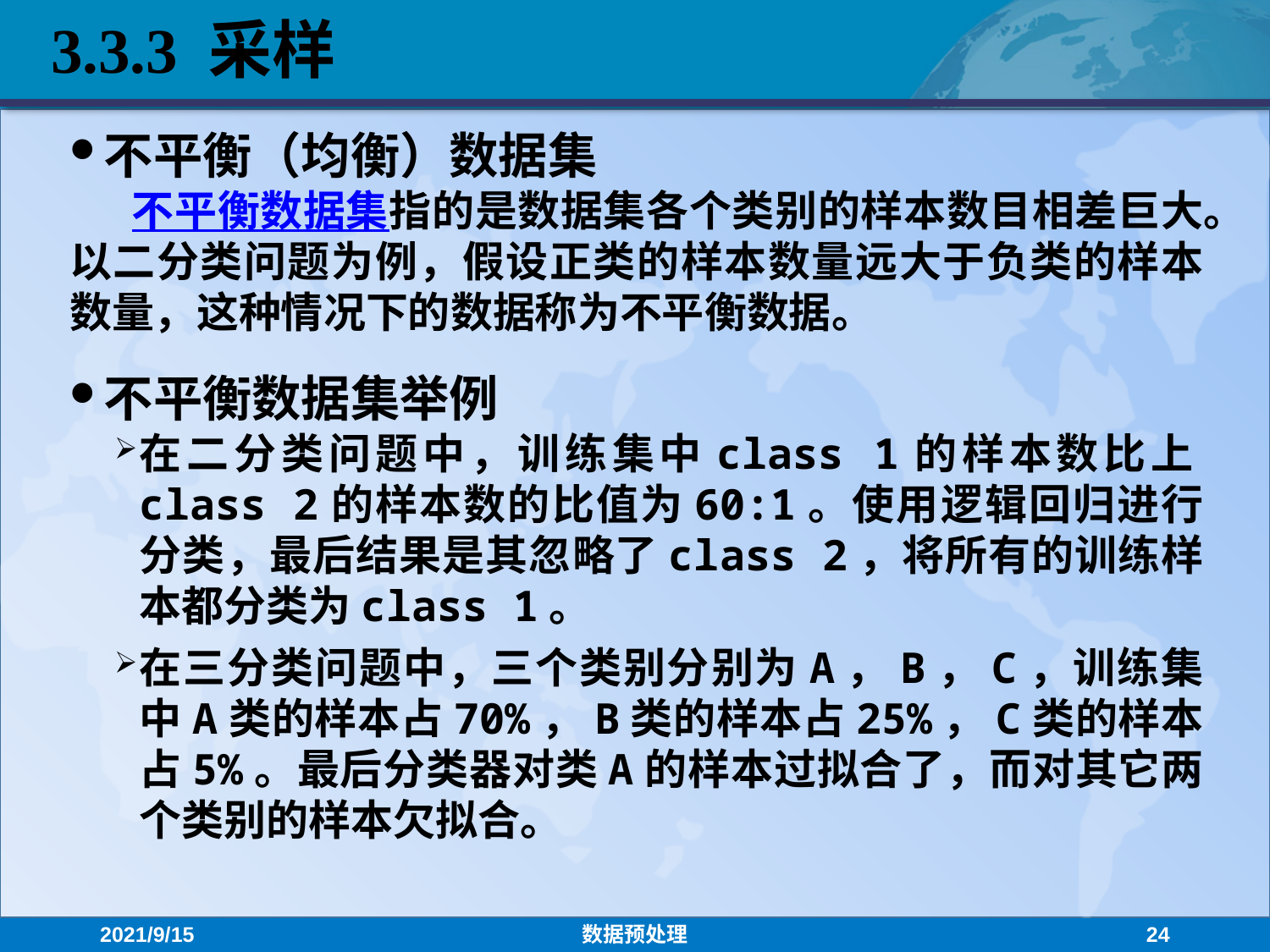

3.3.3 采样
不平衡（均衡）数据集
       不平衡数据集指的是数据集各个类别的样本数目相差巨大。以二分类问题为例，假设正类的样本数量远大于负类的样本数量，这种情况下的数据称为不平衡数据。
不平衡数据集举例
在二分类问题中，训练集中class 1的样本数比上class 2的样本数的比值为60:1。使用逻辑回归进行分类，最后结果是其忽略了class 2，将所有的训练样本都分类为class 1。
在三分类问题中，三个类别分别为A，B，C，训练集中A类的样本占70%，B类的样本占25%，C类的样本占5%。最后分类器对类A的样本过拟合了，而对其它两个类别的样本欠拟合。
2021/9/15
数据预处理
24